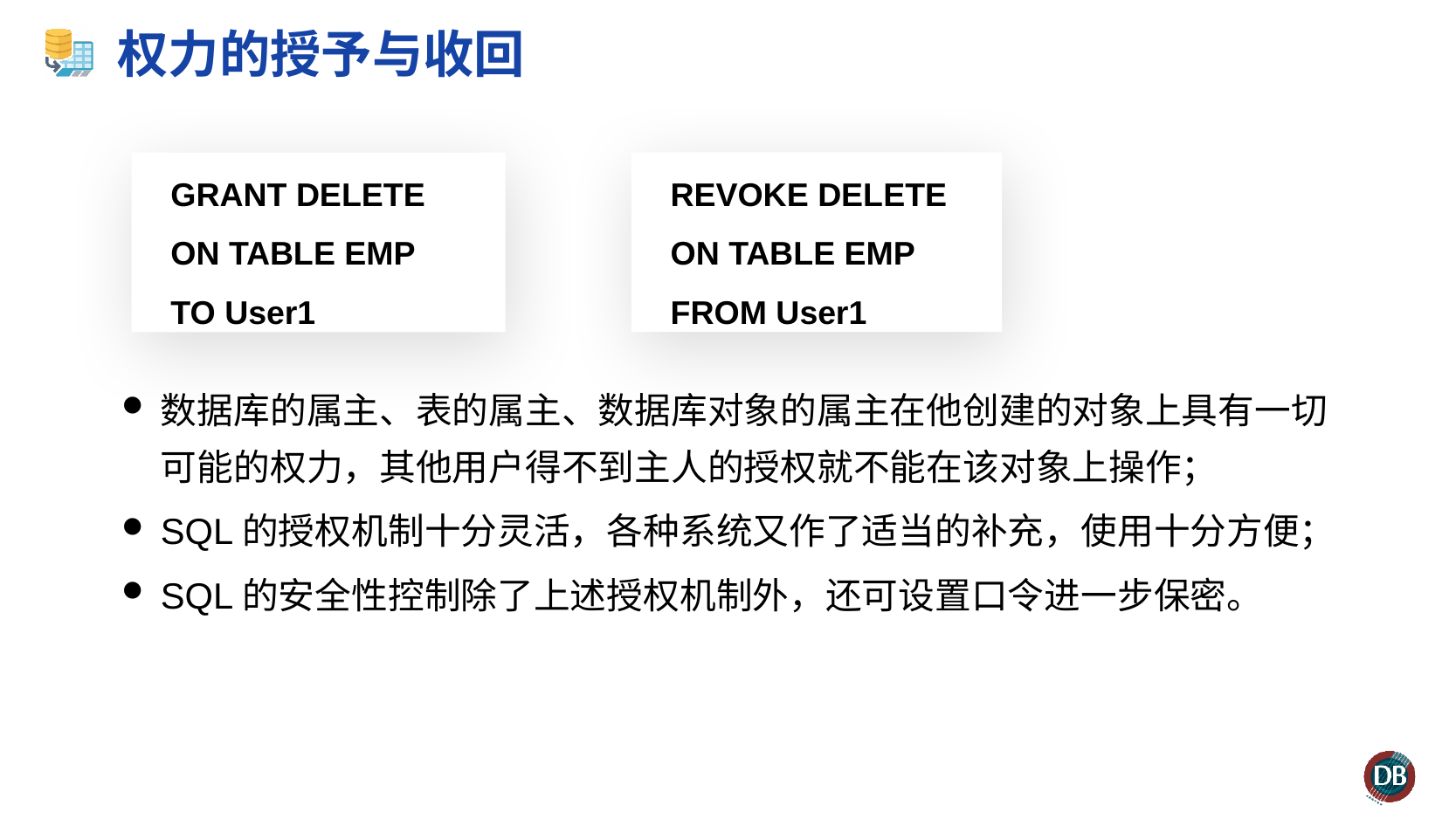

# 权力的授予与收回
REVOKE DELETE
ON TABLE EMP
FROM User1
GRANT DELETE
ON TABLE EMP
TO User1
数据库的属主、表的属主、数据库对象的属主在他创建的对象上具有一切可能的权力，其他用户得不到主人的授权就不能在该对象上操作；
SQL的授权机制十分灵活，各种系统又作了适当的补充，使用十分方便；
SQL的安全性控制除了上述授权机制外，还可设置口令进一步保密。